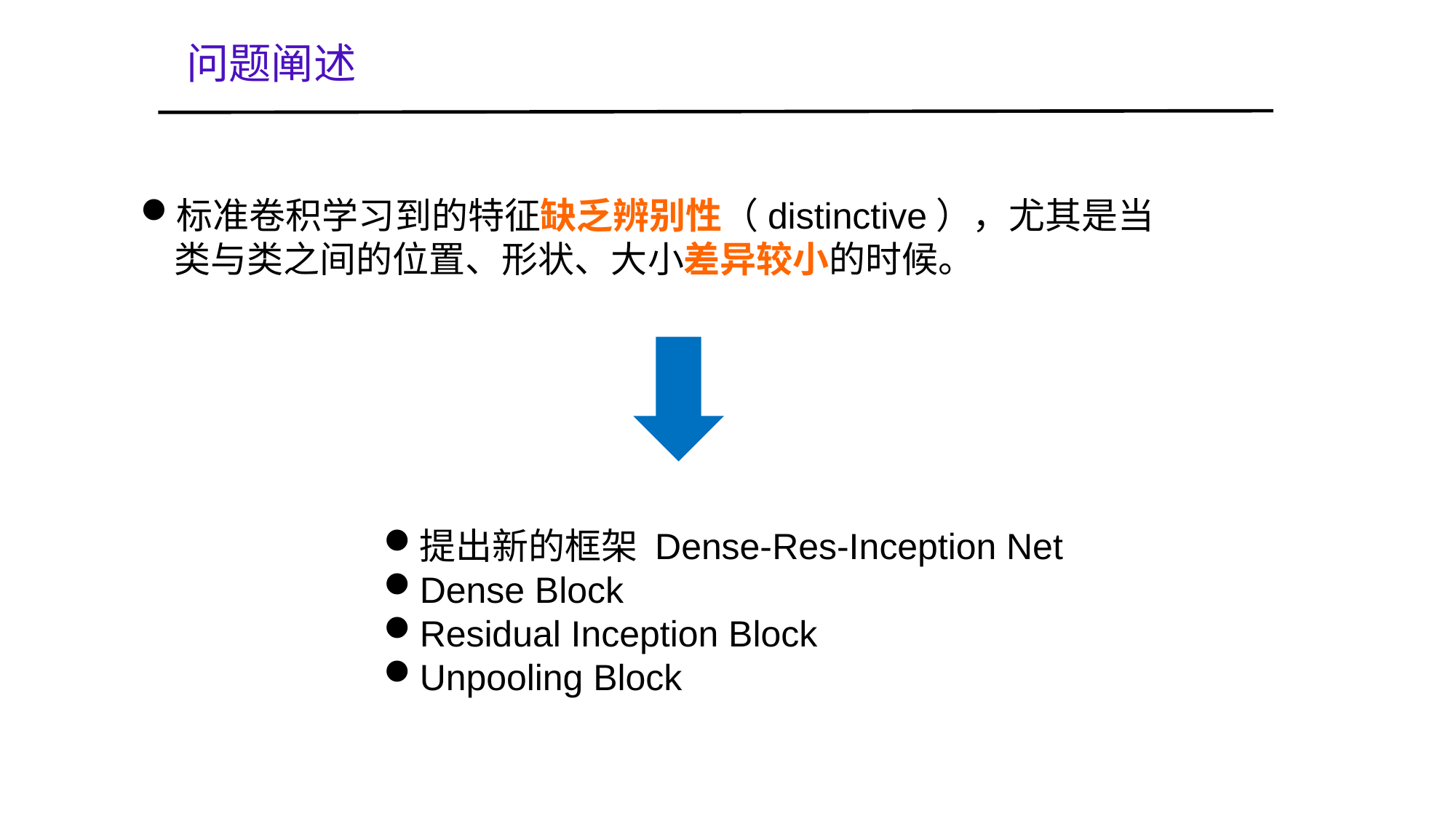

问题阐述
标准卷积学习到的特征缺乏辨别性（distinctive），尤其是当类与类之间的位置、形状、大小差异较小的时候。

提出新的框架 Dense-Res-Inception Net
Dense Block
Residual Inception Block
Unpooling Block